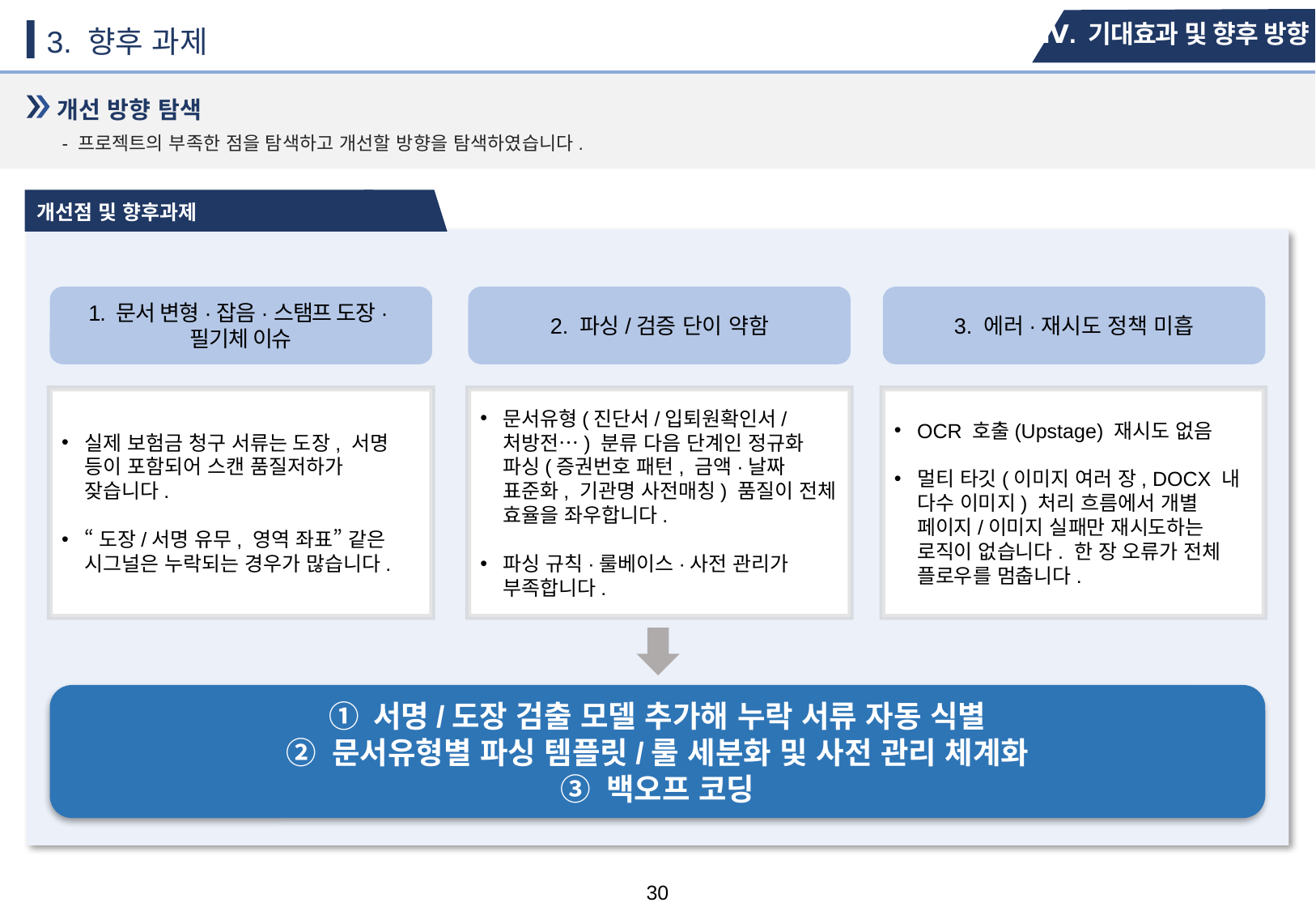

Ⅳ. 기대효과 및 향후 방향

3. 향후 과제

개선 방향 탐색

- 프로젝트의 부족한 점을 탐색하고 개선할 방향을 탐색하였습니다.

개선점 및 향후과제

1. 문서 변형·잡음·스탬프 도장·필기체 이슈
2. 파싱/검증 단이 약함
3. 에러·재시도 정책 미흡
실제 보험금 청구 서류는 도장, 서명 등이 포함되어 스캔 품질저하가 잦습니다.

“도장/서명 유무, 영역 좌표” 같은 시그널은 누락되는 경우가 많습니다.
문서유형(진단서/입퇴원확인서/처방전…) 분류 다음 단계인 정규화 파싱(증권번호 패턴, 금액·날짜 표준화, 기관명 사전매칭) 품질이 전체 효율을 좌우합니다.

파싱 규칙·룰베이스·사전 관리가 부족합니다.
OCR 호출(Upstage) 재시도 없음

멀티 타깃(이미지 여러 장, DOCX 내 다수 이미지) 처리 흐름에서 개별 페이지/이미지 실패만 재시도하는 로직이 없습니다. 한 장 오류가 전체 플로우를 멈춥니다.

① 서명/도장 검출 모델 추가해 누락 서류 자동 식별
② 문서유형별 파싱 템플릿/룰 세분화 및 사전 관리 체계화
③ 백오프 코딩
30